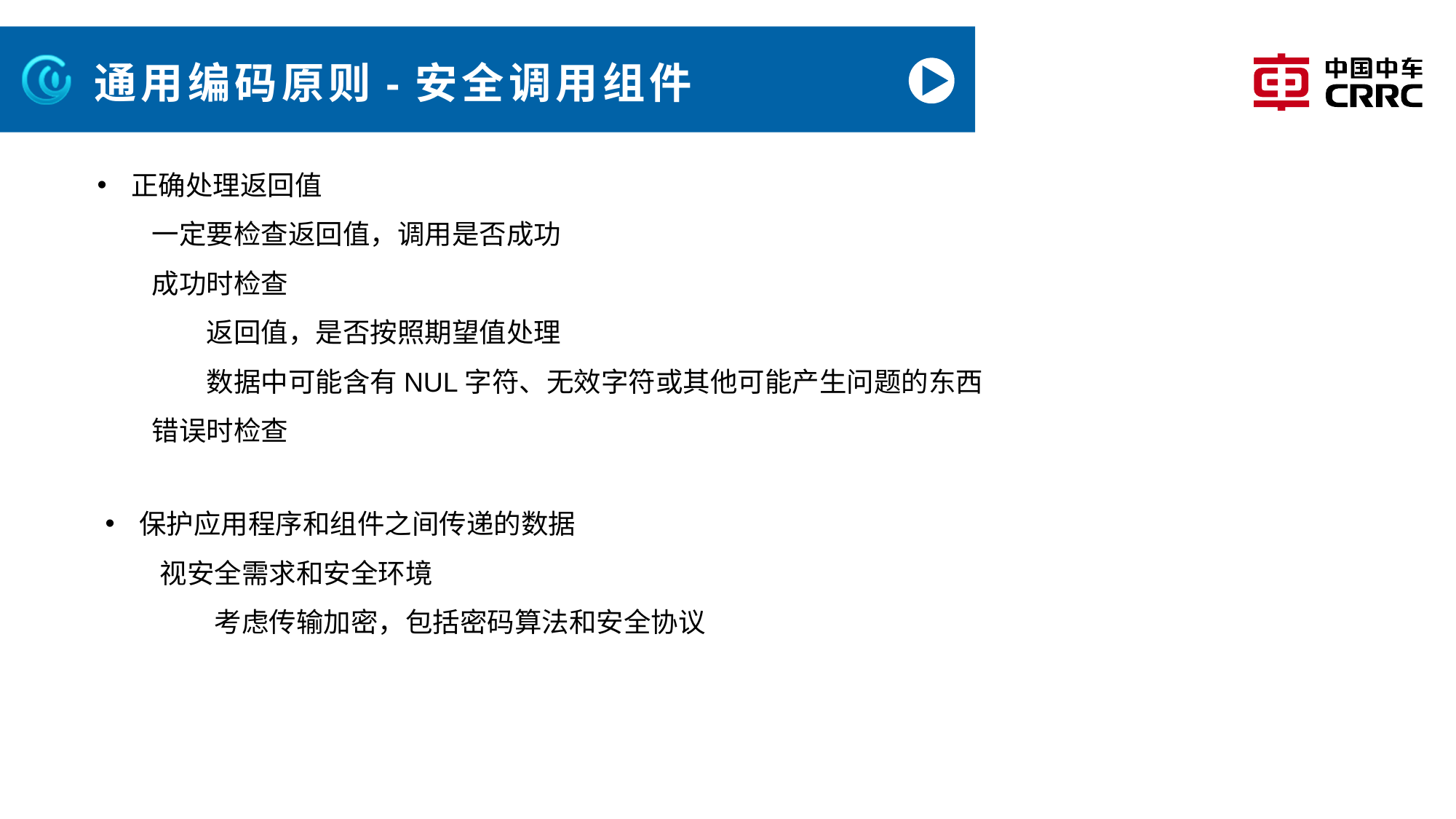

# 通用编码原则-安全调用组件
正确处理返回值
一定要检查返回值，调用是否成功
成功时检查
返回值，是否按照期望值处理
数据中可能含有NUL字符、无效字符或其他可能产生问题的东西
错误时检查
保护应用程序和组件之间传递的数据
视安全需求和安全环境
考虑传输加密，包括密码算法和安全协议
66